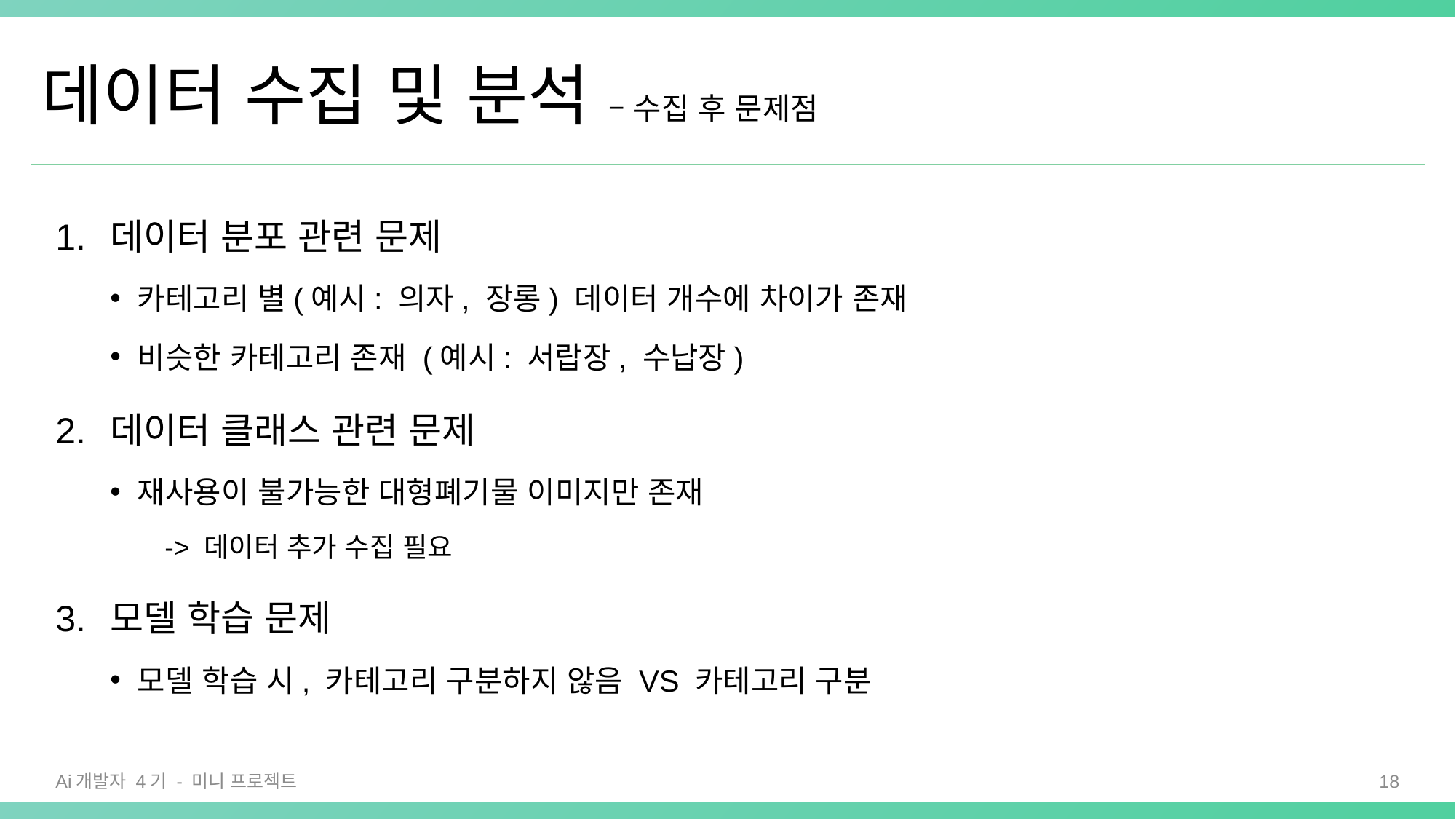

# 데이터 수집 및 분석 – 수집 후 문제점
데이터 분포 관련 문제
카테고리 별(예시: 의자, 장롱) 데이터 개수에 차이가 존재
비슷한 카테고리 존재 (예시: 서랍장, 수납장)
데이터 클래스 관련 문제
재사용이 불가능한 대형폐기물 이미지만 존재
-> 데이터 추가 수집 필요
모델 학습 문제
모델 학습 시, 카테고리 구분하지 않음 VS 카테고리 구분
Ai개발자 4기 - 미니 프로젝트
18